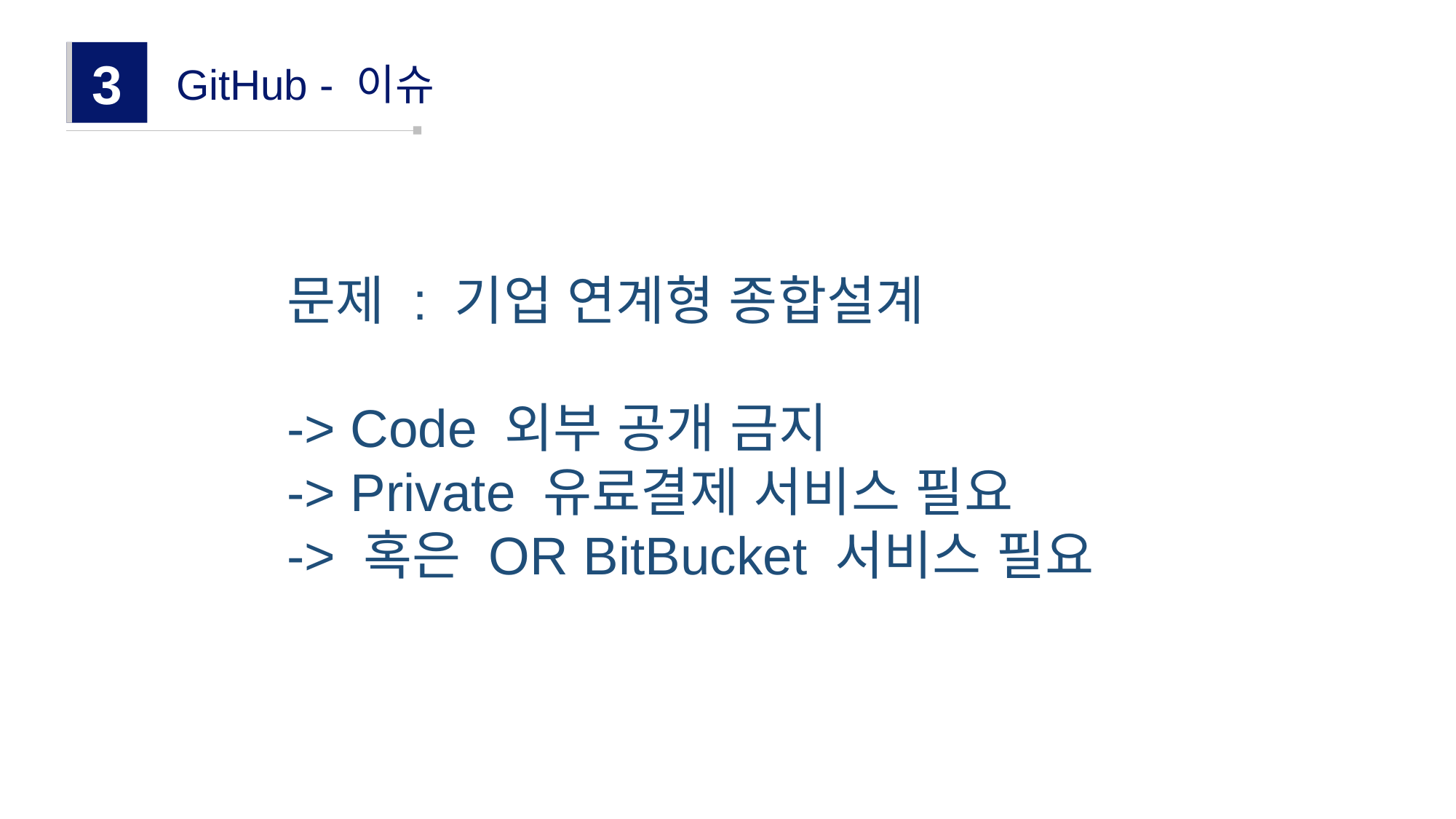

3

GitHub - 이슈

문제 : 기업 연계형 종합설계

-> Code 외부 공개 금지
-> Private 유료결제 서비스 필요
-> 혹은 OR BitBucket 서비스 필요